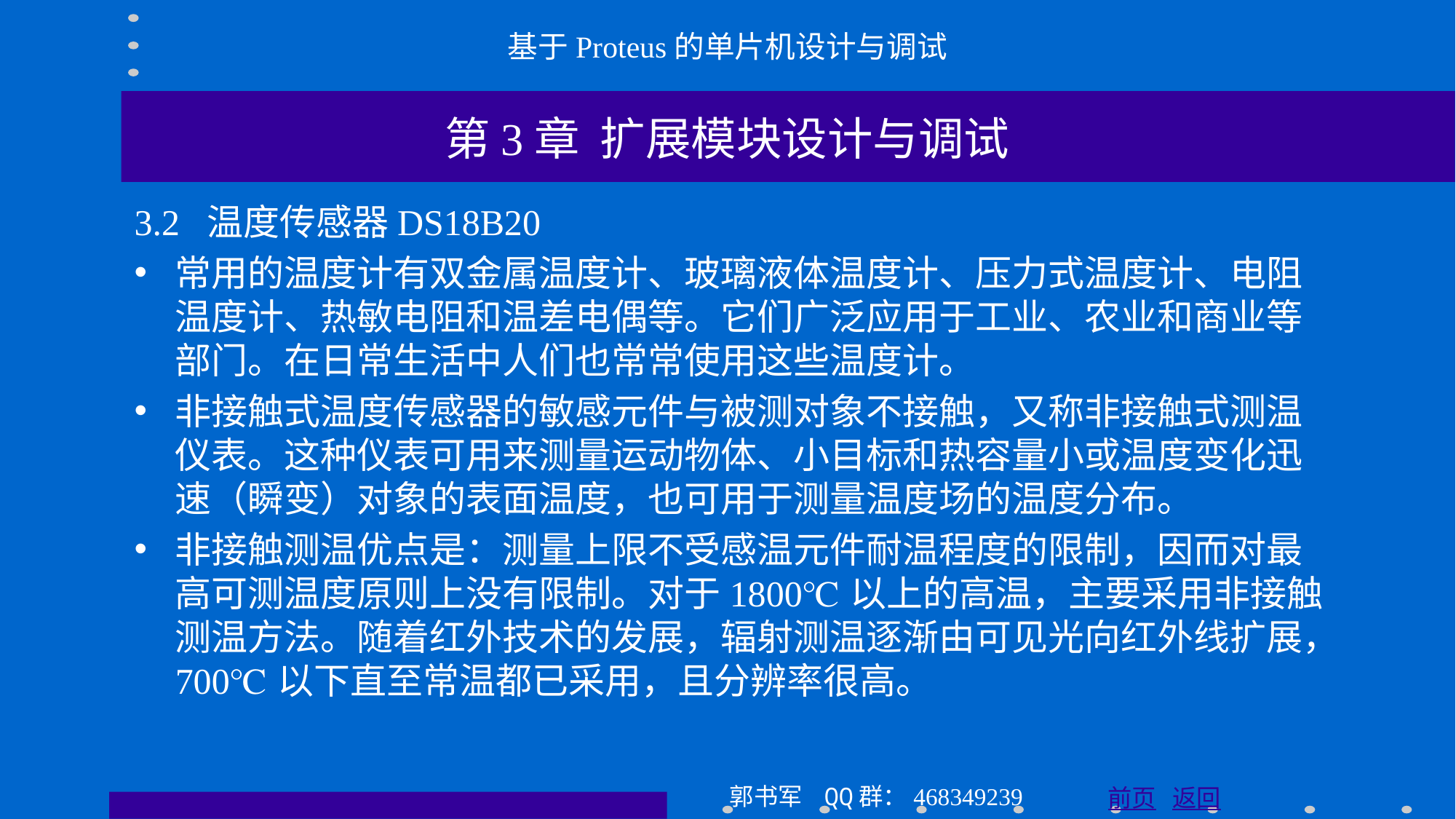

基于Proteus的单片机设计与调试
第3章  扩展模块设计与调试
3.2  温度传感器DS18B20
常用的温度计有双金属温度计、玻璃液体温度计、压力式温度计、电阻温度计、热敏电阻和温差电偶等。它们广泛应用于工业、农业和商业等部门。在日常生活中人们也常常使用这些温度计。
非接触式温度传感器的敏感元件与被测对象不接触，又称非接触式测温仪表。这种仪表可用来测量运动物体、小目标和热容量小或温度变化迅速（瞬变）对象的表面温度，也可用于测量温度场的温度分布。
非接触测温优点是：测量上限不受感温元件耐温程度的限制，因而对最高可测温度原则上没有限制。对于1800℃以上的高温，主要采用非接触测温方法。随着红外技术的发展，辐射测温逐渐由可见光向红外线扩展，700℃以下直至常温都已采用，且分辨率很高。

郭书军   QQ群：468349239
前页   返回